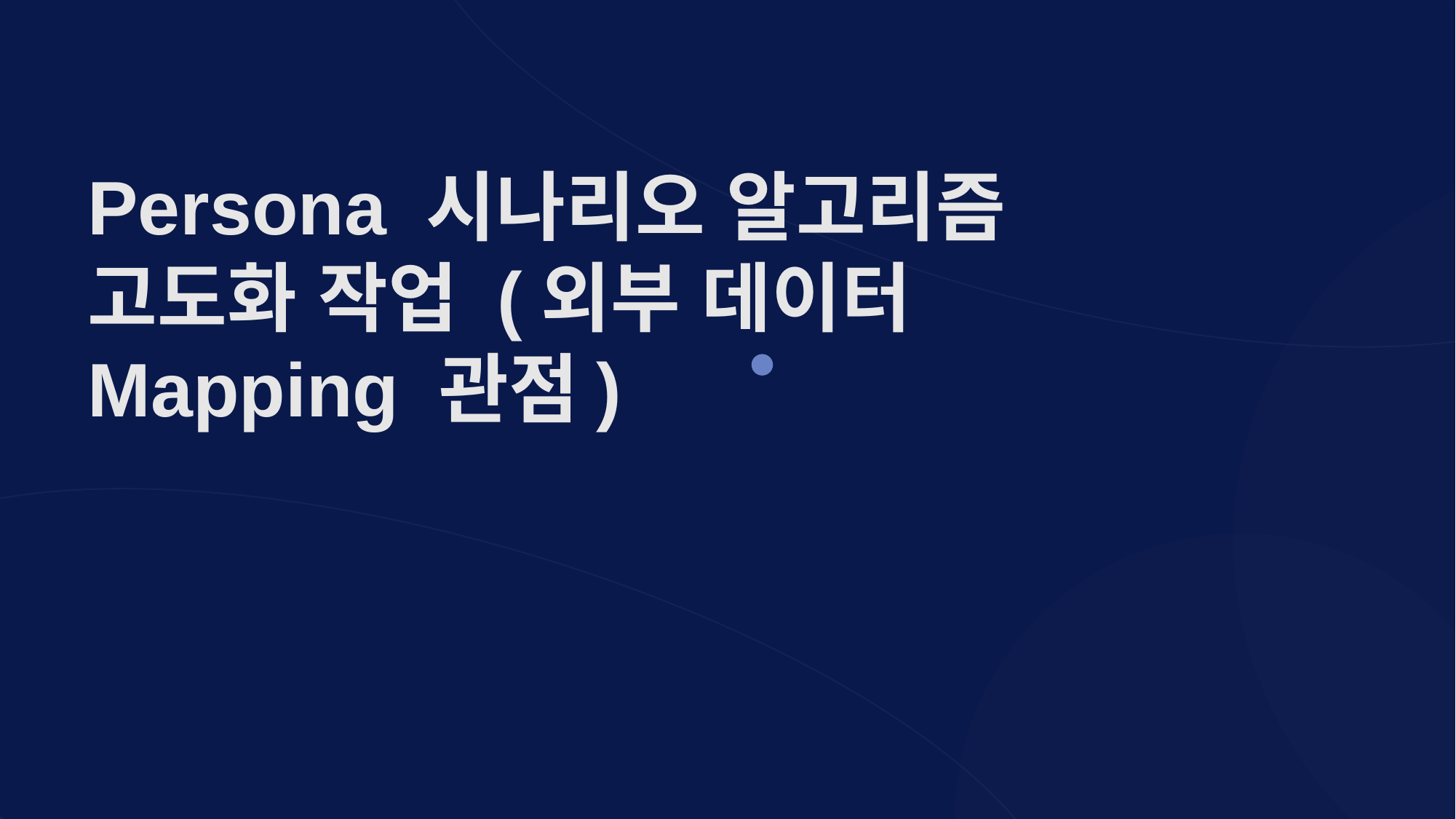

Persona 시나리오 알고리즘 고도화 작업 (외부 데이터 Mapping 관점)